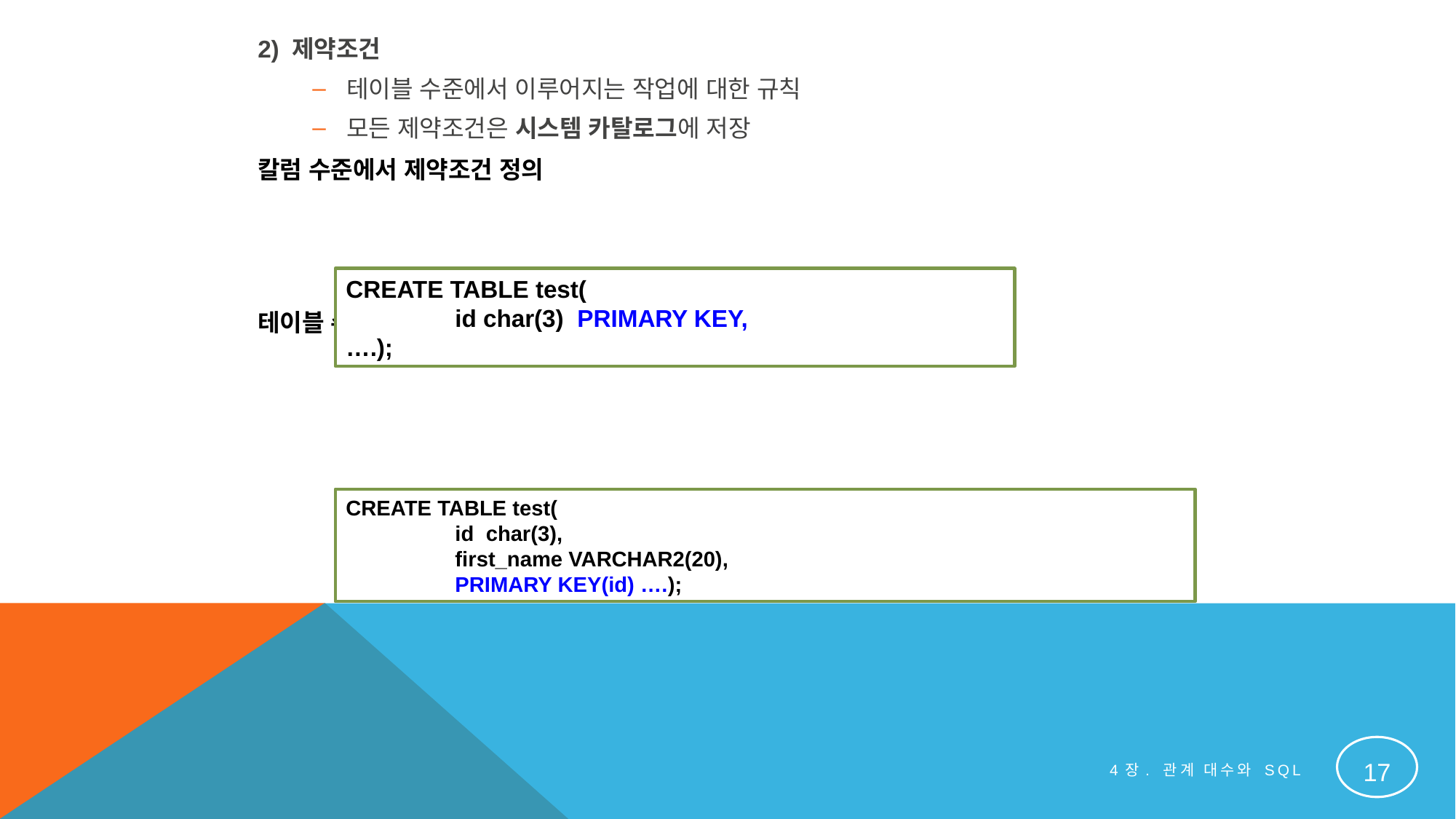

2) 제약조건
테이블 수준에서 이루어지는 작업에 대한 규칙
모든 제약조건은 시스템 카탈로그에 저장
칼럼 수준에서 제약조건 정의

테이블 수준에서 제약조건 정의
CREATE TABLE test(
	id char(3)  PRIMARY KEY,
….);
CREATE TABLE test(
	id  char(3),
	first_name VARCHAR2(20),
	PRIMARY KEY(id) ….);
17
4장. 관계 대수와 SQL